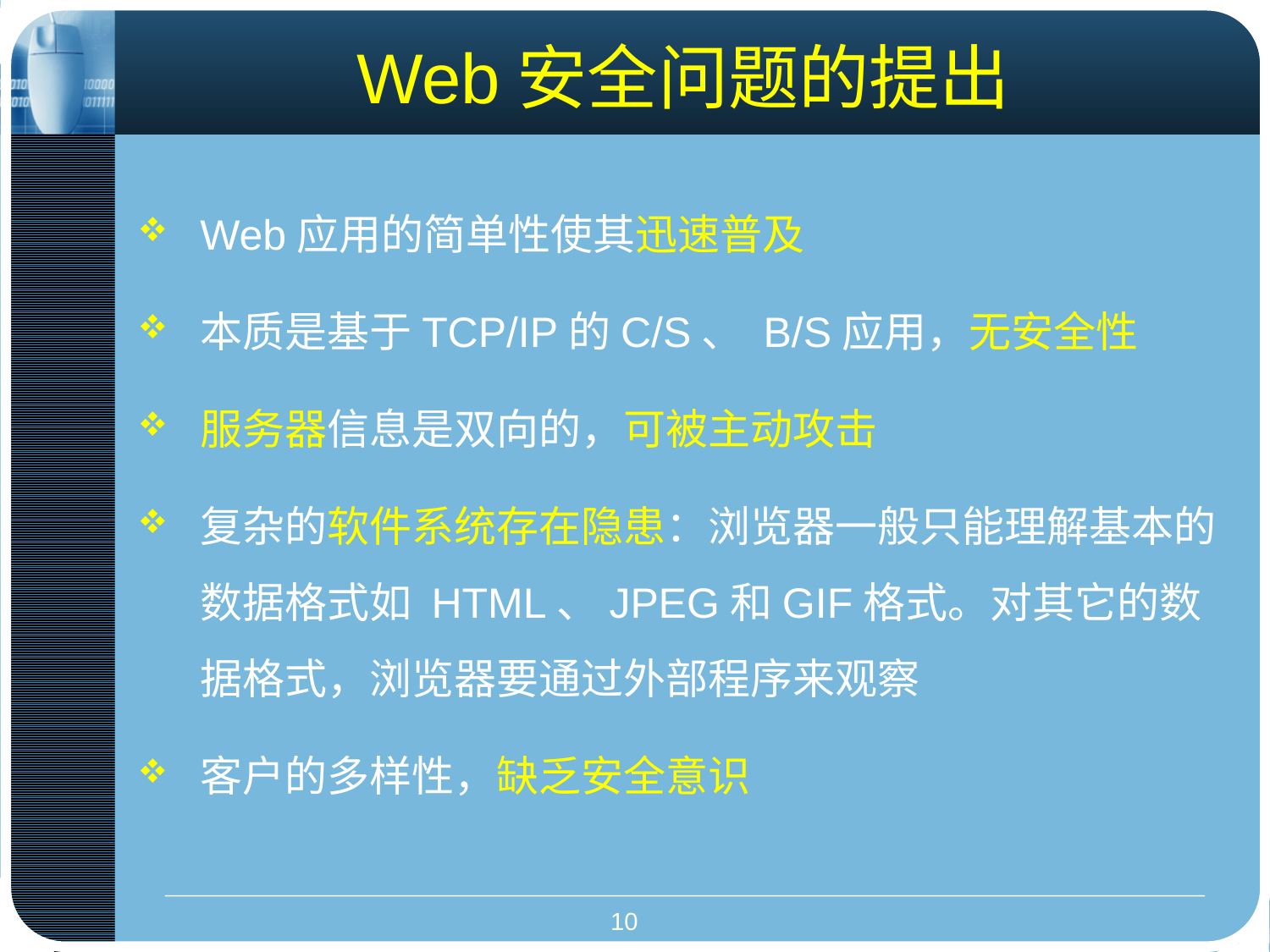

# Web安全问题的提出
Web应用的简单性使其迅速普及
本质是基于TCP/IP的C/S、 B/S应用，无安全性
服务器信息是双向的，可被主动攻击
复杂的软件系统存在隐患：浏览器一般只能理解基本的数据格式如 HTML、JPEG和GIF格式。对其它的数据格式，浏览器要通过外部程序来观察
客户的多样性，缺乏安全意识
10